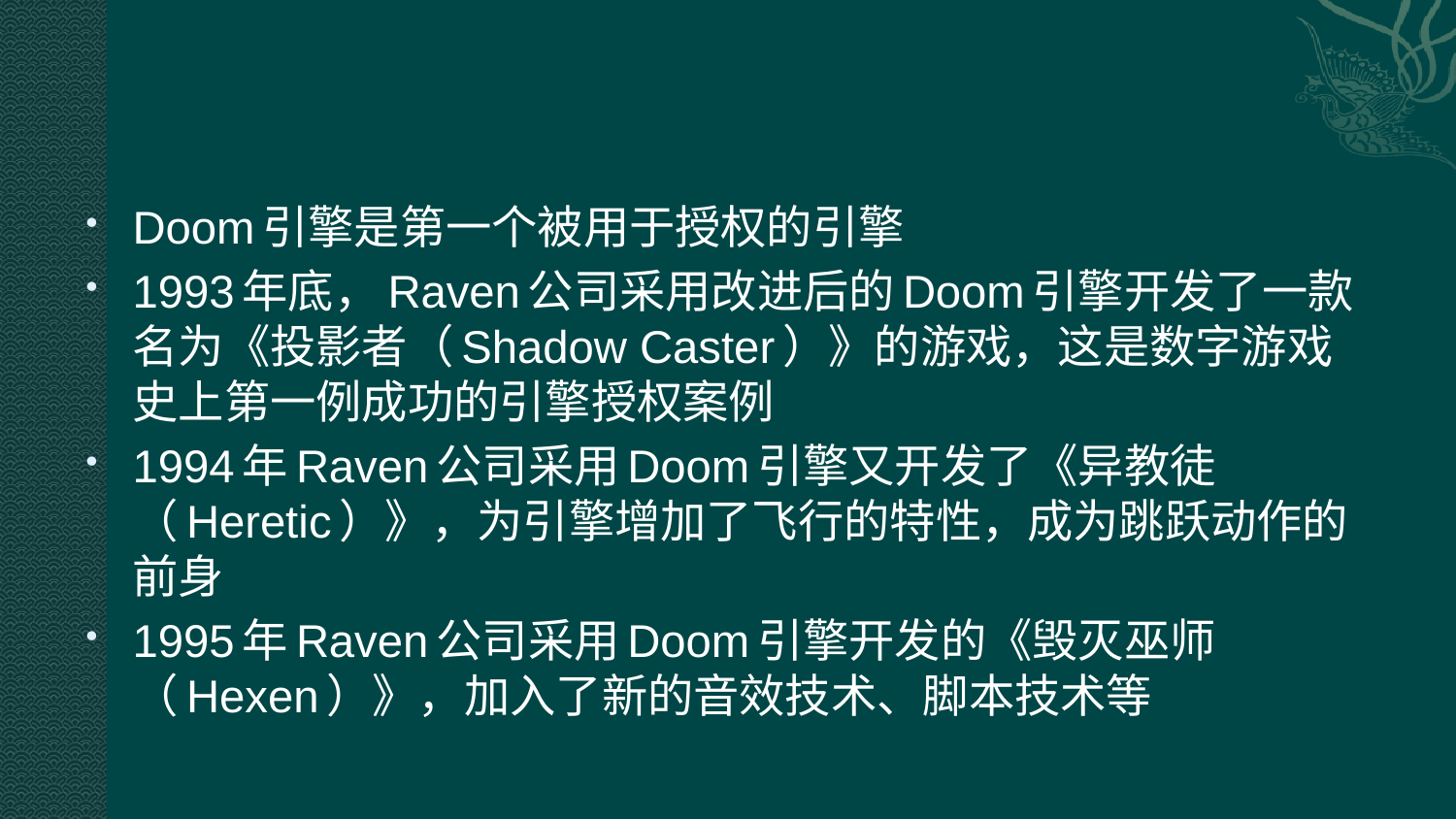

#
Doom引擎是第一个被用于授权的引擎
1993年底，Raven公司采用改进后的Doom引擎开发了一款名为《投影者（Shadow Caster）》的游戏，这是数字游戏史上第一例成功的引擎授权案例
1994年Raven公司采用Doom引擎又开发了《异教徒（Heretic）》，为引擎增加了飞行的特性，成为跳跃动作的前身
1995年Raven公司采用Doom引擎开发的《毁灭巫师（Hexen）》，加入了新的音效技术、脚本技术等